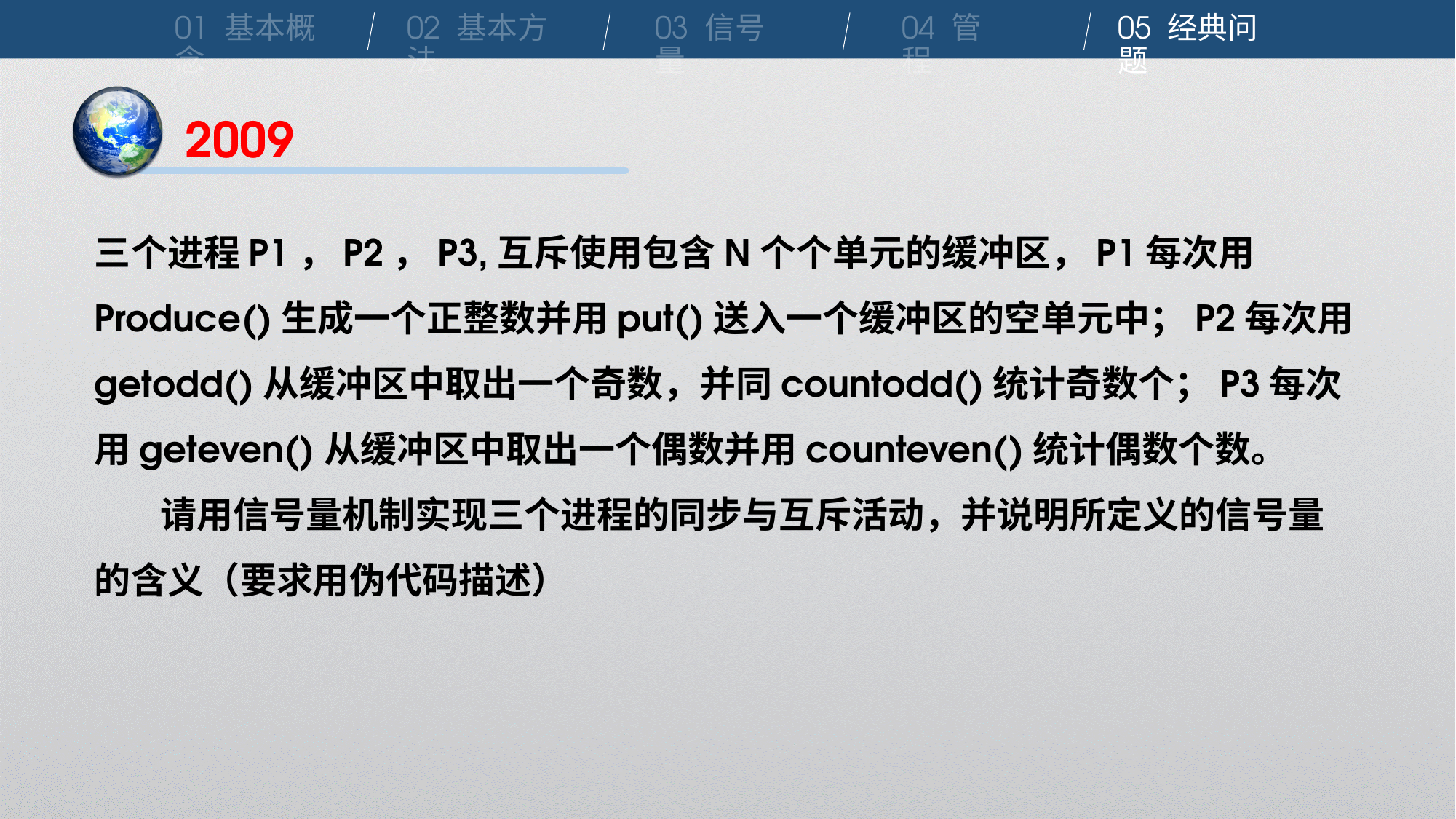

01 基本概念
02 基本方法
03 信号量
04 管程
05 经典问题
2009
三个进程P1，P2，P3,互斥使用包含N个个单元的缓冲区，P1每次用Produce()生成一个正整数并用put()送入一个缓冲区的空单元中；P2每次用getodd()从缓冲区中取出一个奇数，并同countodd()统计奇数个；P3每次用geteven()从缓冲区中取出一个偶数并用counteven()统计偶数个数。
       请用信号量机制实现三个进程的同步与互斥活动，并说明所定义的信号量的含义（要求用伪代码描述）